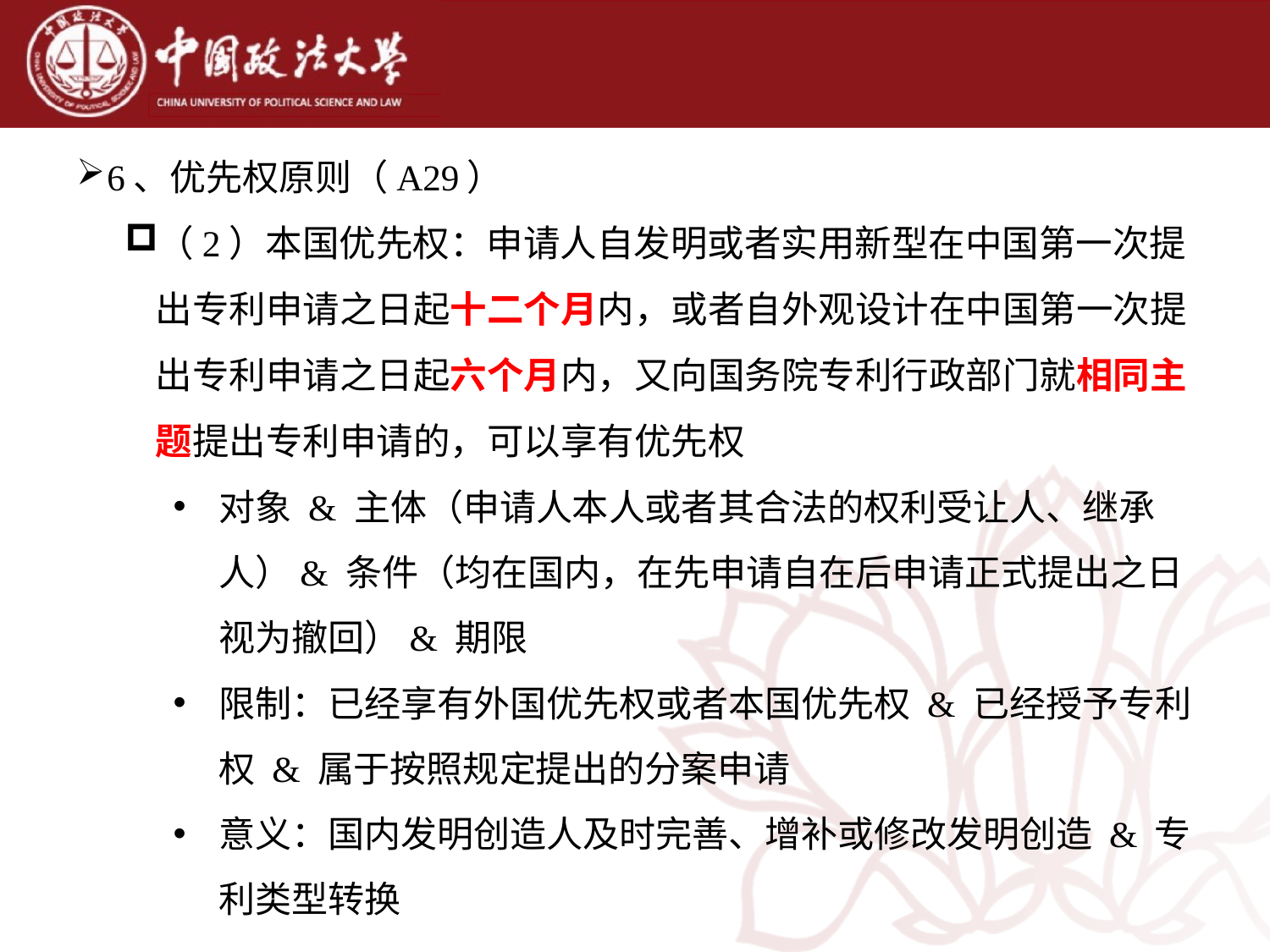

6、优先权原则（A29）
（2）本国优先权：申请人自发明或者实用新型在中国第一次提出专利申请之日起十二个月内，或者自外观设计在中国第一次提出专利申请之日起六个月内，又向国务院专利行政部门就相同主题提出专利申请的，可以享有优先权
对象 & 主体（申请人本人或者其合法的权利受让人、继承人）& 条件（均在国内，在先申请自在后申请正式提出之日视为撤回）& 期限
限制：已经享有外国优先权或者本国优先权 & 已经授予专利权 & 属于按照规定提出的分案申请
意义：国内发明创造人及时完善、增补或修改发明创造 & 专利类型转换